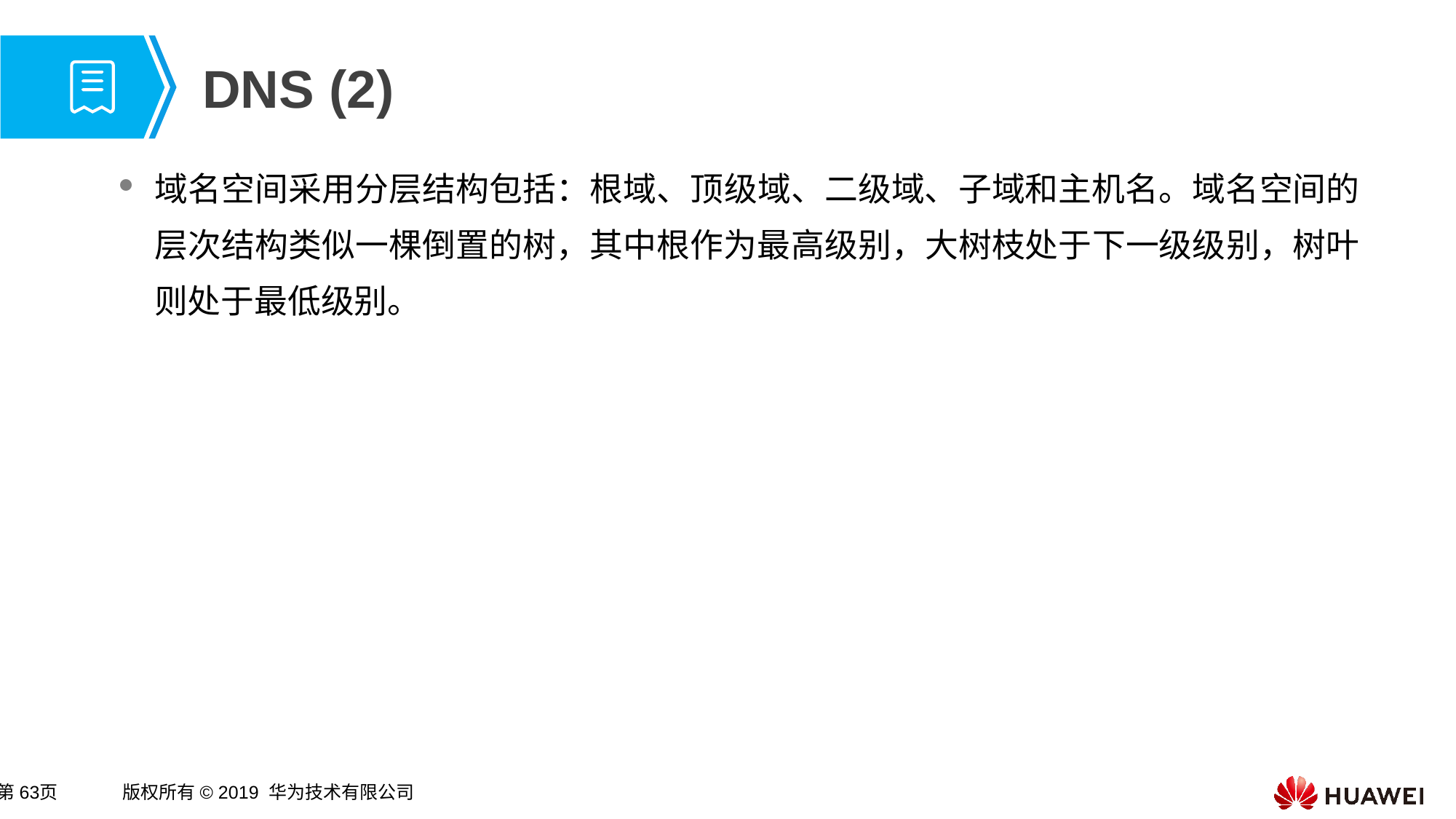

# DNS (2)
域名空间采用分层结构包括：根域、顶级域、二级域、子域和主机名。域名空间的层次结构类似一棵倒置的树，其中根作为最高级别，大树枝处于下一级级别，树叶则处于最低级别。